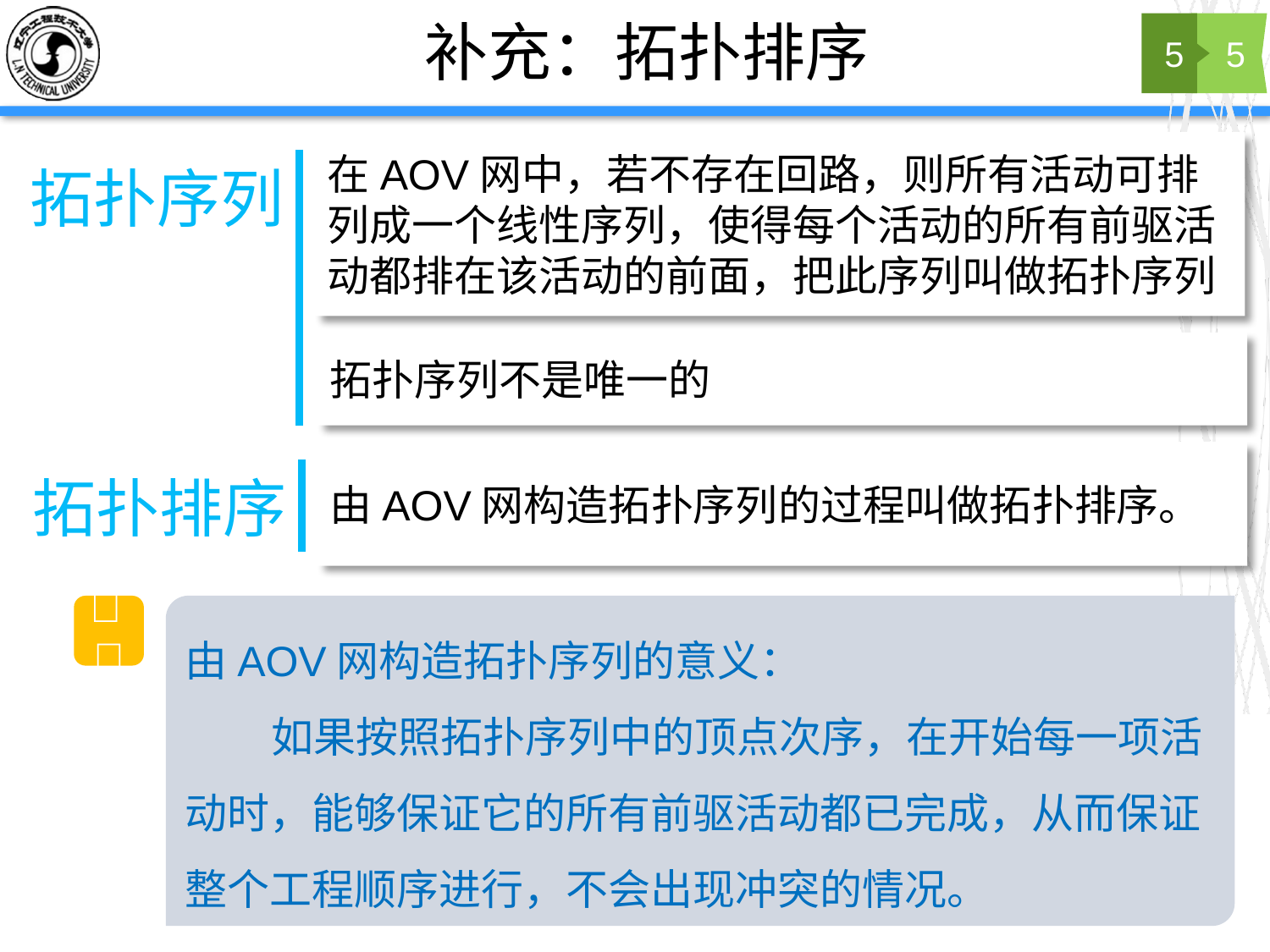

# 补充：拓扑排序
5
5
在AOV网中，若不存在回路，则所有活动可排列成一个线性序列，使得每个活动的所有前驱活动都排在该活动的前面，把此序列叫做拓扑序列
拓扑序列
拓扑序列不是唯一的
由AOV网构造拓扑序列的过程叫做拓扑排序。
拓扑排序
由AOV网构造拓扑序列的意义：
        如果按照拓扑序列中的顶点次序，在开始每一项活动时，能够保证它的所有前驱活动都已完成，从而保证整个工程顺序进行，不会出现冲突的情况。
💭